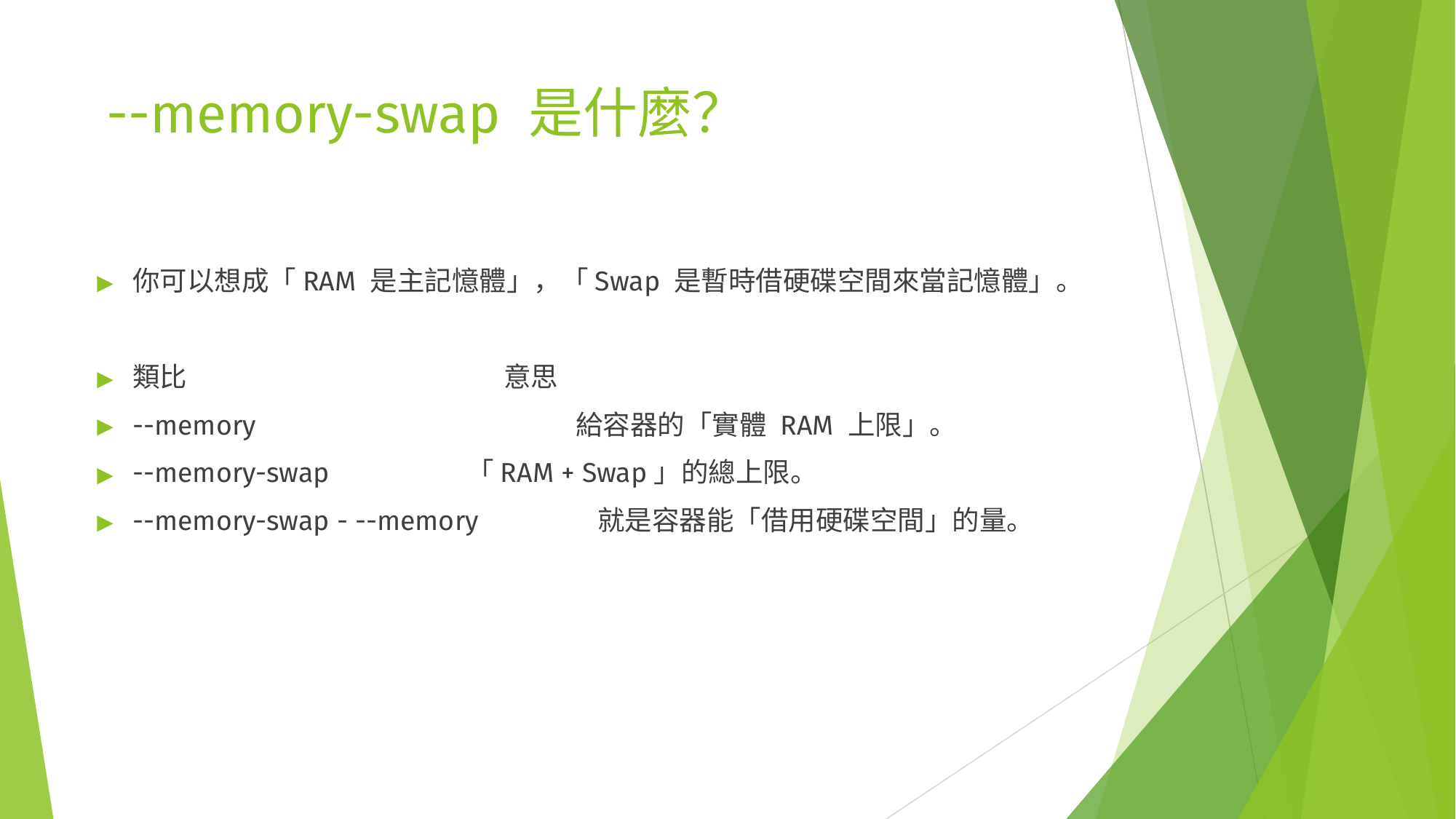

# --memory-swap 是什麼？
你可以想成「RAM 是主記憶體」，「Swap 是暫時借硬碟空間來當記憶體」。

類比	                                    意思
--memory	                              給容器的「實體 RAM 上限」。
--memory-swap	               「RAM + Swap」的總上限。
--memory-swap - --memory	   就是容器能「借用硬碟空間」的量。